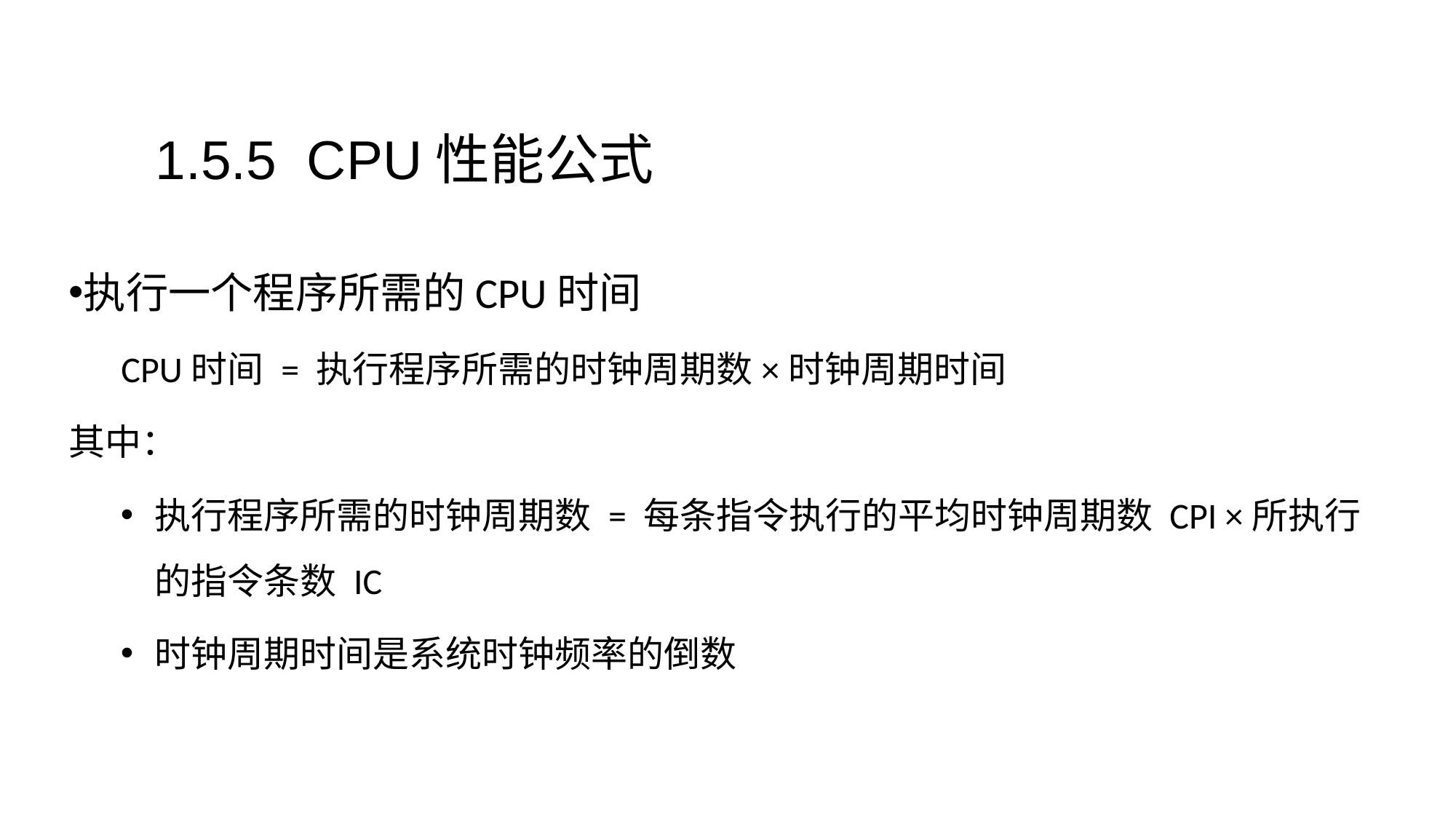

1.5.5  CPU性能公式
执行一个程序所需的CPU时间
       CPU时间 = 执行程序所需的时钟周期数×时钟周期时间
其中：
执行程序所需的时钟周期数 = 每条指令执行的平均时钟周期数 CPI ×所执行的指令条数 IC
时钟周期时间是系统时钟频率的倒数